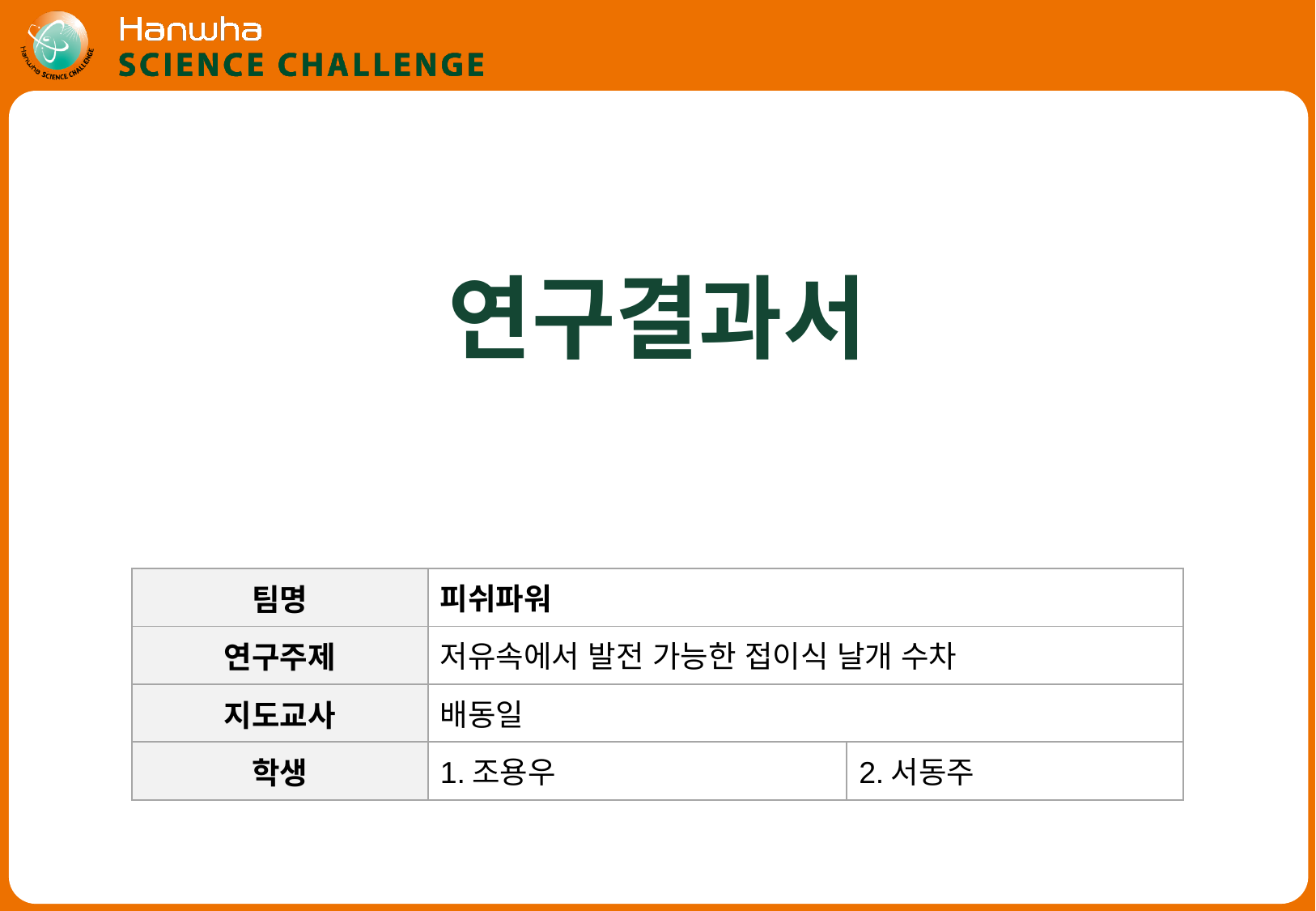

연구결과서
| 팀명 | 피쉬파워 |  |
| --- | --- | --- |
| 연구주제 | 저유속에서 발전 가능한 접이식 날개 수차 |  |
| 지도교사 | 배동일 |  |
| 학생 | 1.조용우 | 2.서동주 |